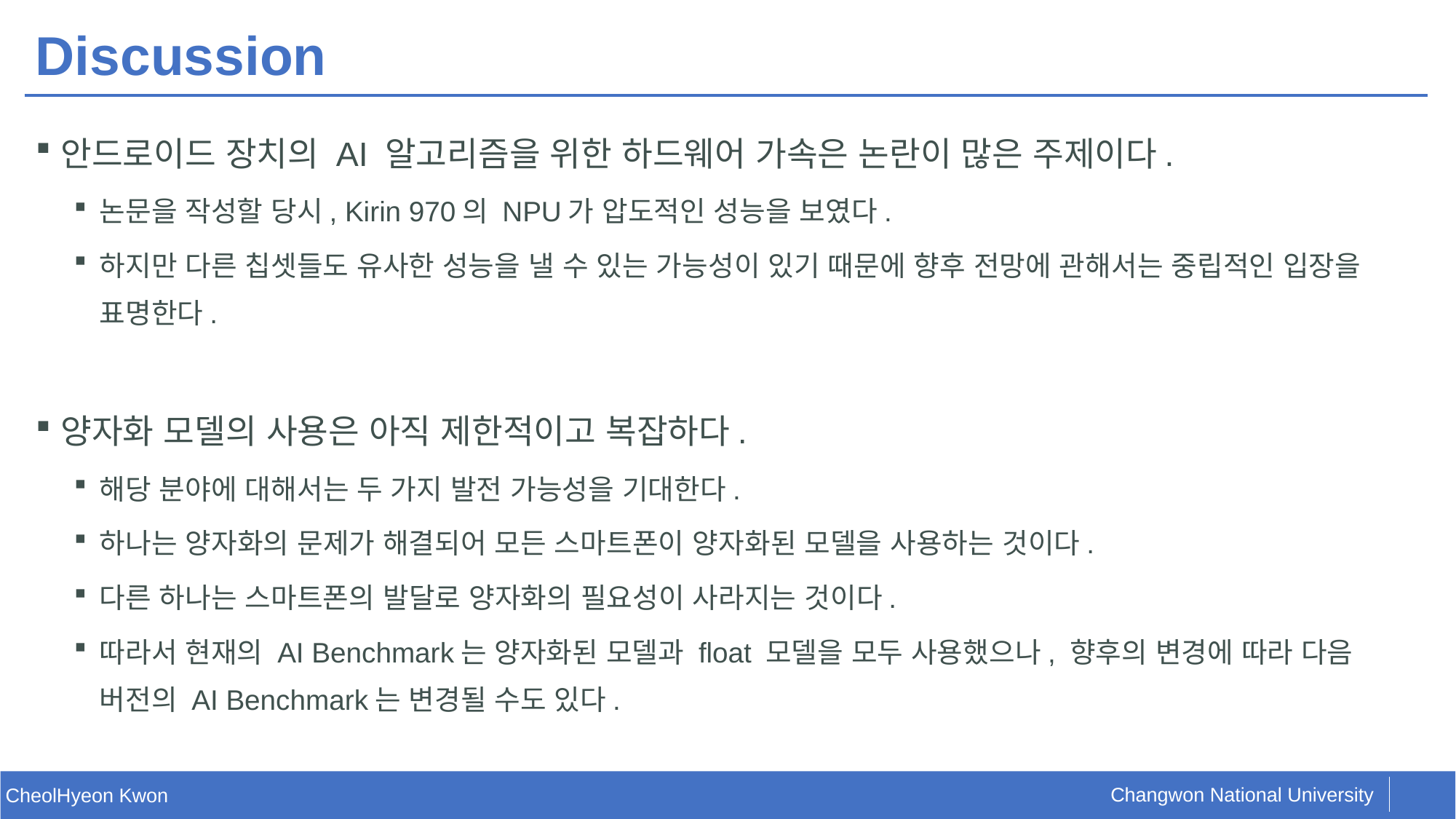

# Discussion
안드로이드 장치의 AI 알고리즘을 위한 하드웨어 가속은 논란이 많은 주제이다.
논문을 작성할 당시, Kirin 970의 NPU가 압도적인 성능을 보였다.
하지만 다른 칩셋들도 유사한 성능을 낼 수 있는 가능성이 있기 때문에 향후 전망에 관해서는 중립적인 입장을 표명한다.

양자화 모델의 사용은 아직 제한적이고 복잡하다.
해당 분야에 대해서는 두 가지 발전 가능성을 기대한다.
하나는 양자화의 문제가 해결되어 모든 스마트폰이 양자화된 모델을 사용하는 것이다.
다른 하나는 스마트폰의 발달로 양자화의 필요성이 사라지는 것이다.
따라서 현재의 AI Benchmark는 양자화된 모델과 float 모델을 모두 사용했으나, 향후의 변경에 따라 다음 버전의 AI Benchmark는 변경될 수도 있다.